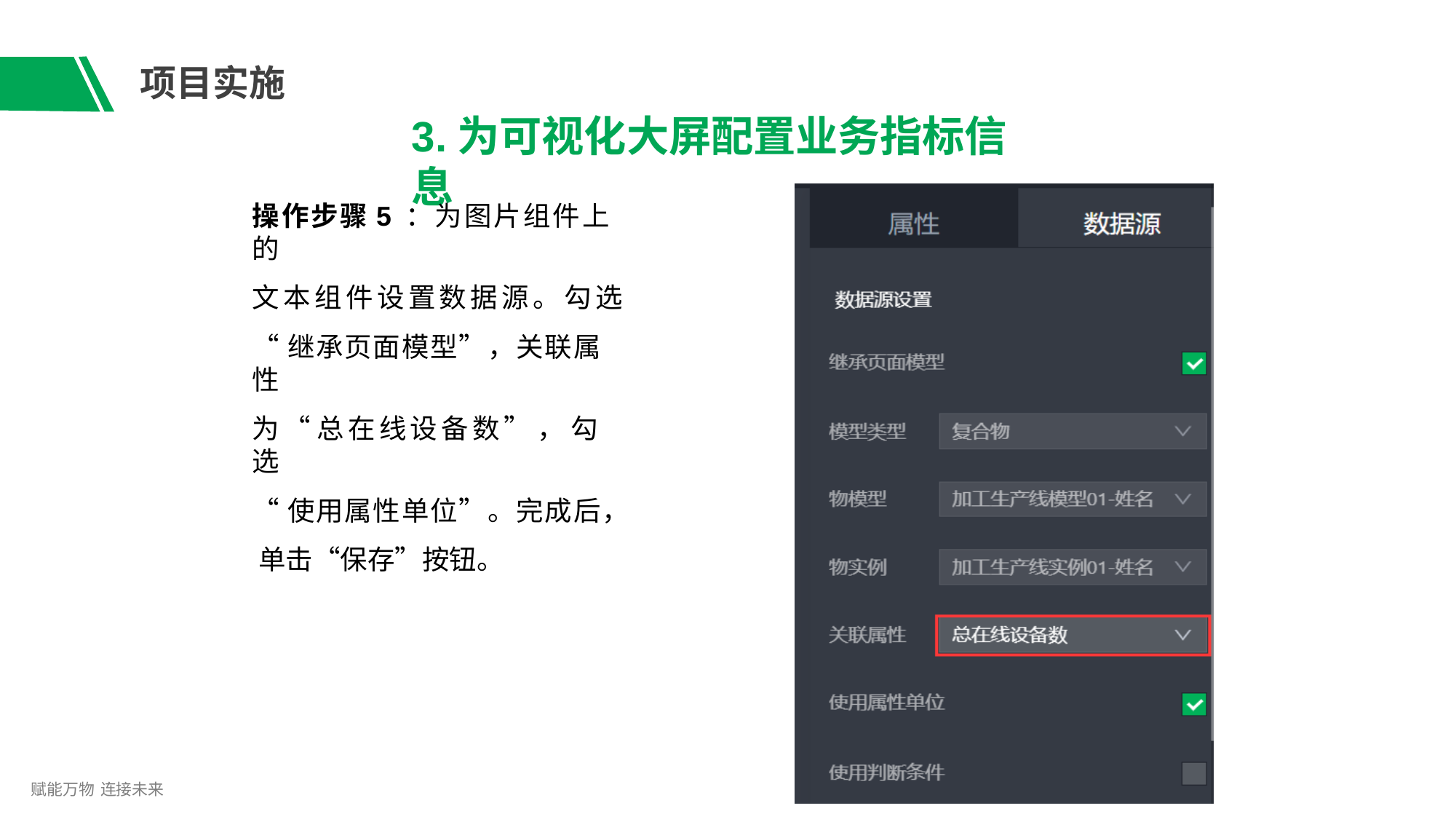

# 项目实施
3.为可视化大屏配置业务指标信息

操作步骤5 ：为图片组件上的
文本组件设置数据源。勾选
“继承页面模型”，关联属性
为“ 总在线设备数” ， 勾选
“使用属性单位”。完成后， 单击“保存”按钮。
赋能万物 连接未来